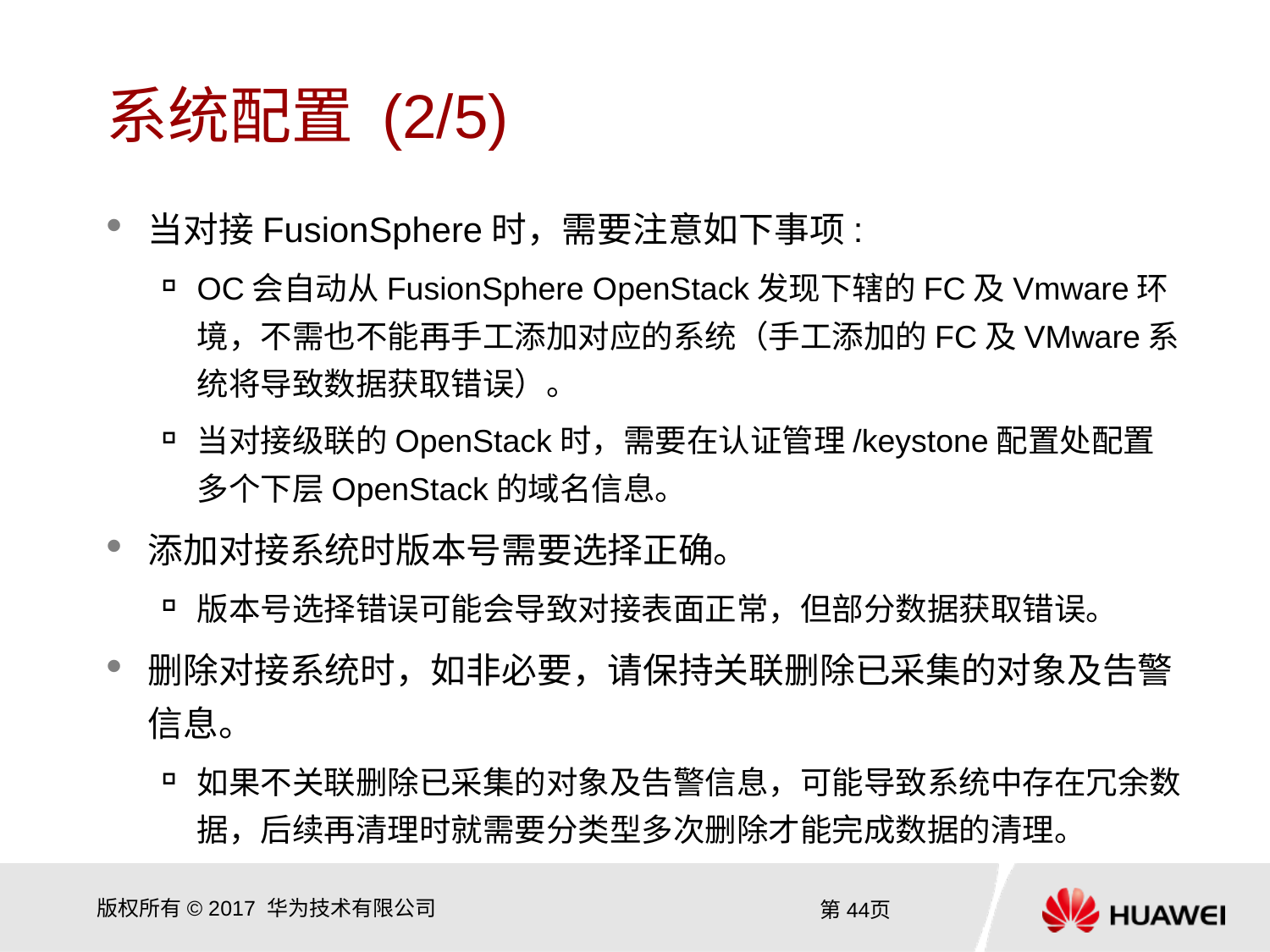

# 系统配置 (2/5)
当对接FusionSphere时，需要注意如下事项:
OC会自动从FusionSphere OpenStack发现下辖的FC及Vmware环境，不需也不能再手工添加对应的系统（手工添加的FC及VMware系统将导致数据获取错误）。
当对接级联的OpenStack时，需要在认证管理/keystone配置处配置多个下层OpenStack的域名信息。
添加对接系统时版本号需要选择正确。
版本号选择错误可能会导致对接表面正常，但部分数据获取错误。
删除对接系统时，如非必要，请保持关联删除已采集的对象及告警信息。
如果不关联删除已采集的对象及告警信息，可能导致系统中存在冗余数据，后续再清理时就需要分类型多次删除才能完成数据的清理。